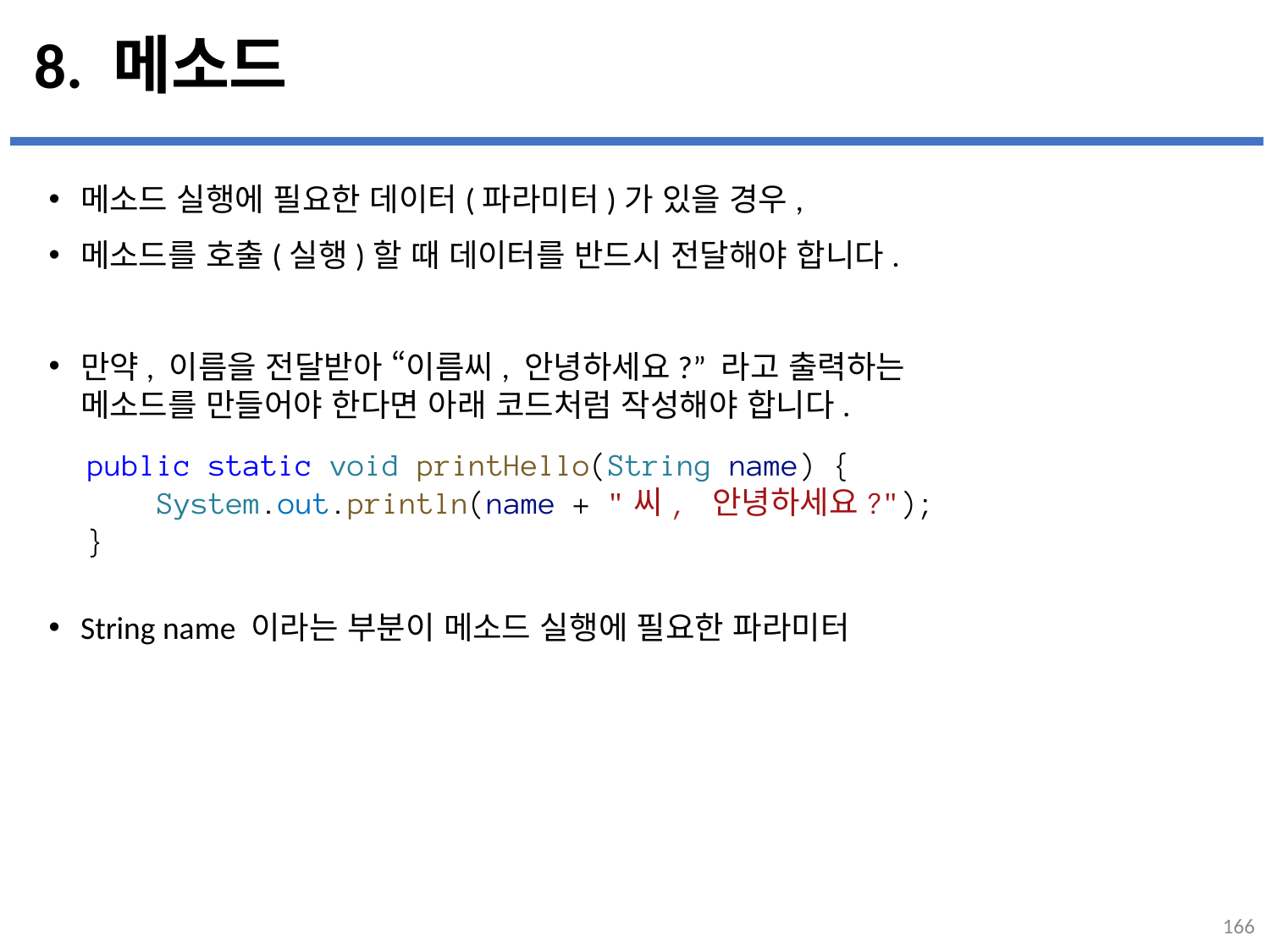

# 8. 메소드
메소드 실행에 필요한 데이터(파라미터)가 있을 경우,
메소드를 호출(실행)할 때 데이터를 반드시 전달해야 합니다.

만약, 이름을 전달받아 “이름씨, 안녕하세요?” 라고 출력하는
메소드를 만들어야 한다면 아래 코드처럼 작성해야 합니다.

String name 이라는 부분이 메소드 실행에 필요한 파라미터

...

설명
public static void printHello(String name) {
    System.out.println(name + "씨, 안녕하세요?");
}
166